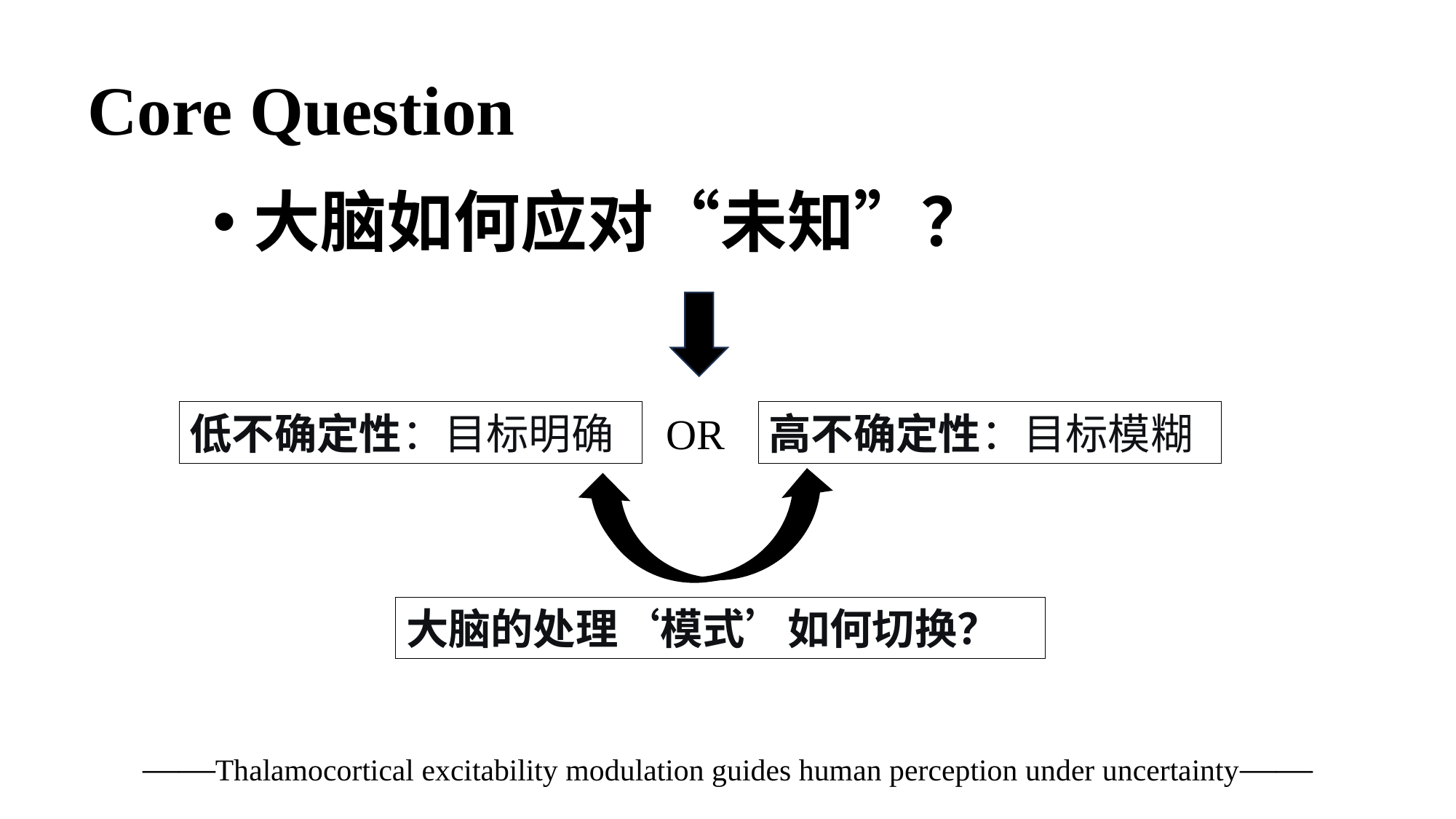

Core Question
大脑如何应对“未知”？

低不确定性：目标明确
OR
高不确定性：目标模糊

大脑的处理‘模式’如何切换？
——Thalamocortical excitability modulation guides human perception under uncertainty——